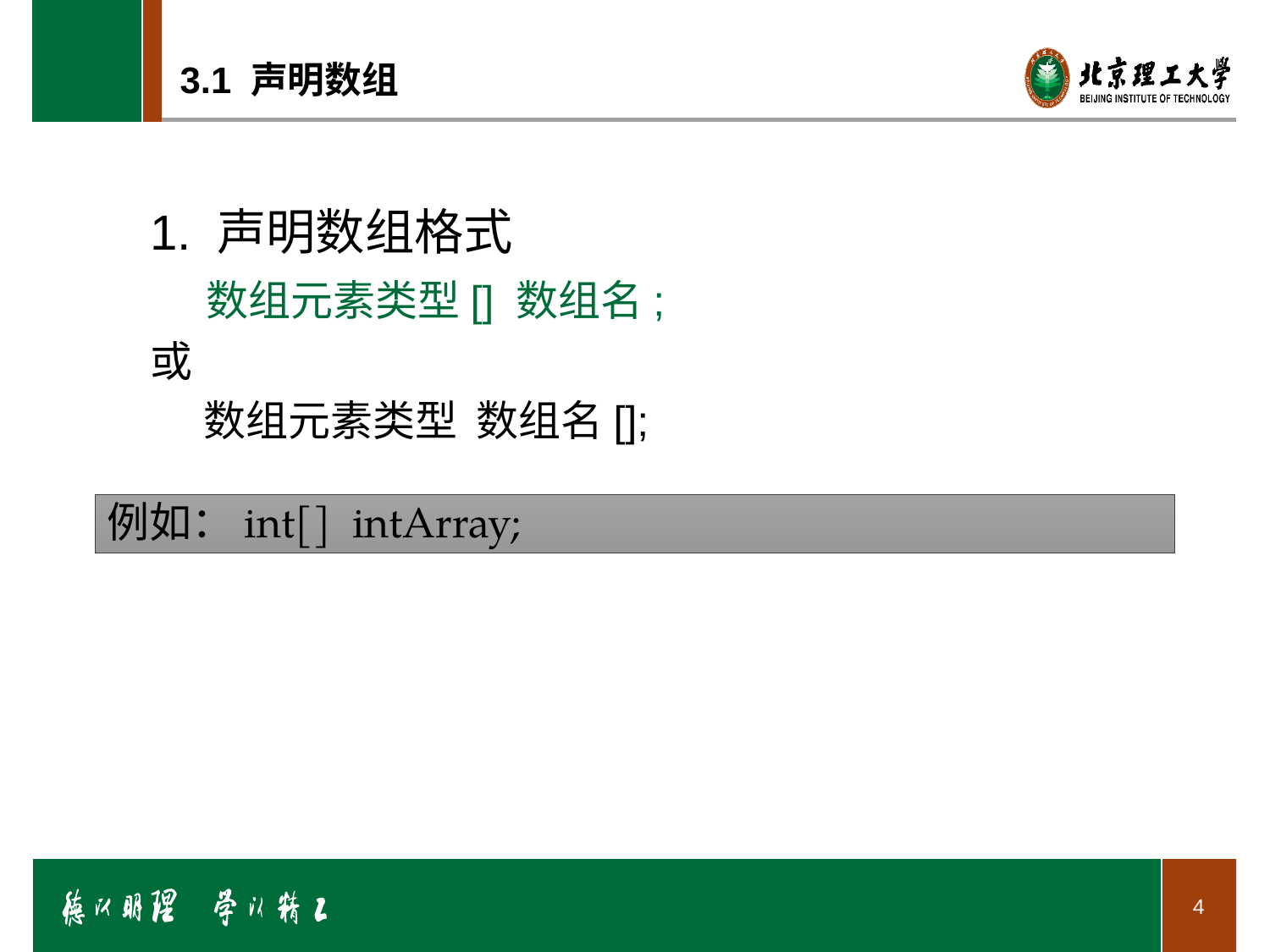

# 3.1 声明数组
1. 声明数组格式
    数组元素类型[] 数组名;
或
	  数组元素类型  数组名[];
例如：int[]  intArray;